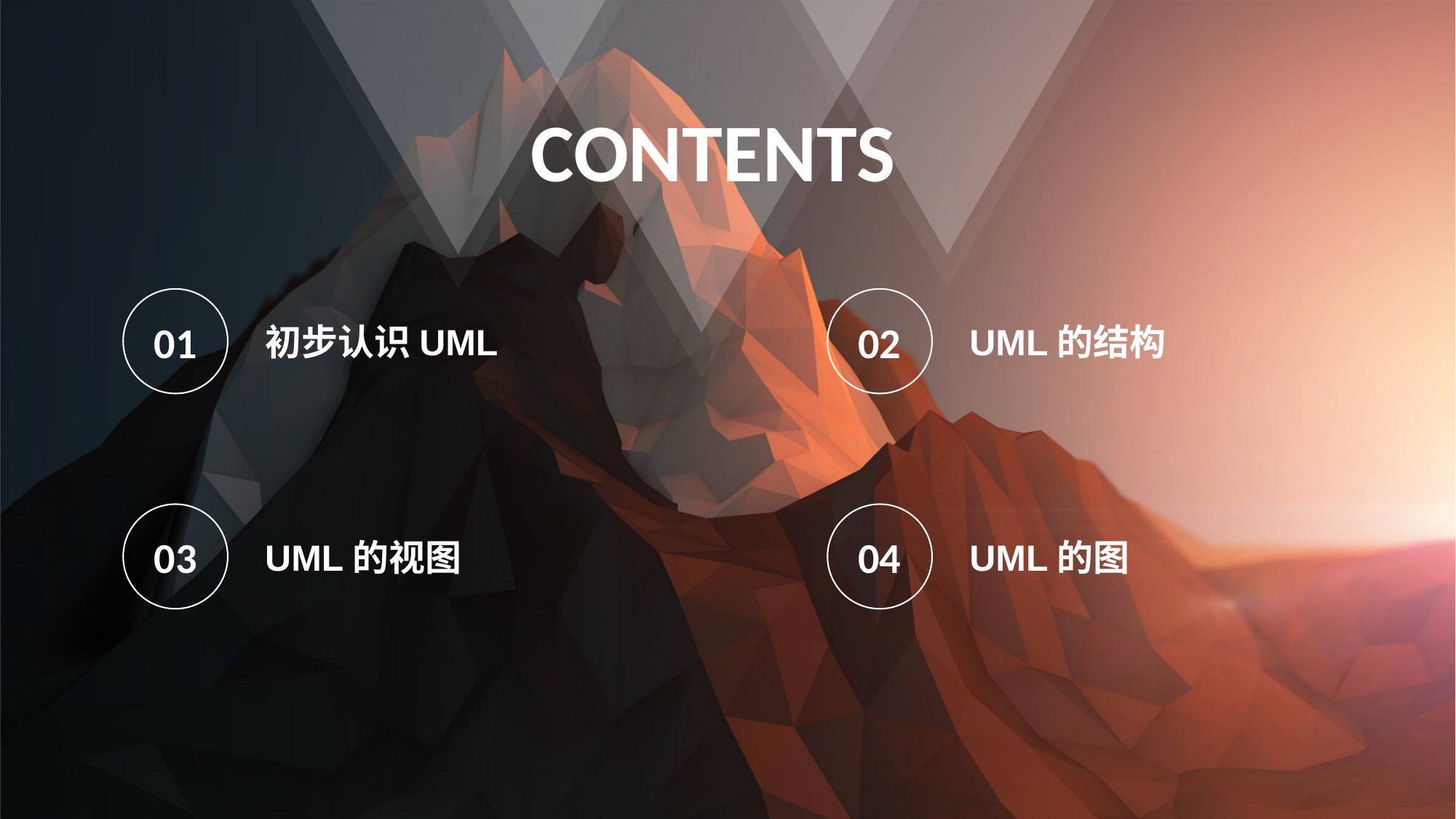

CONTENTS
01
02
初步认识UML
UML的结构
03
04
UML的视图
UML的图